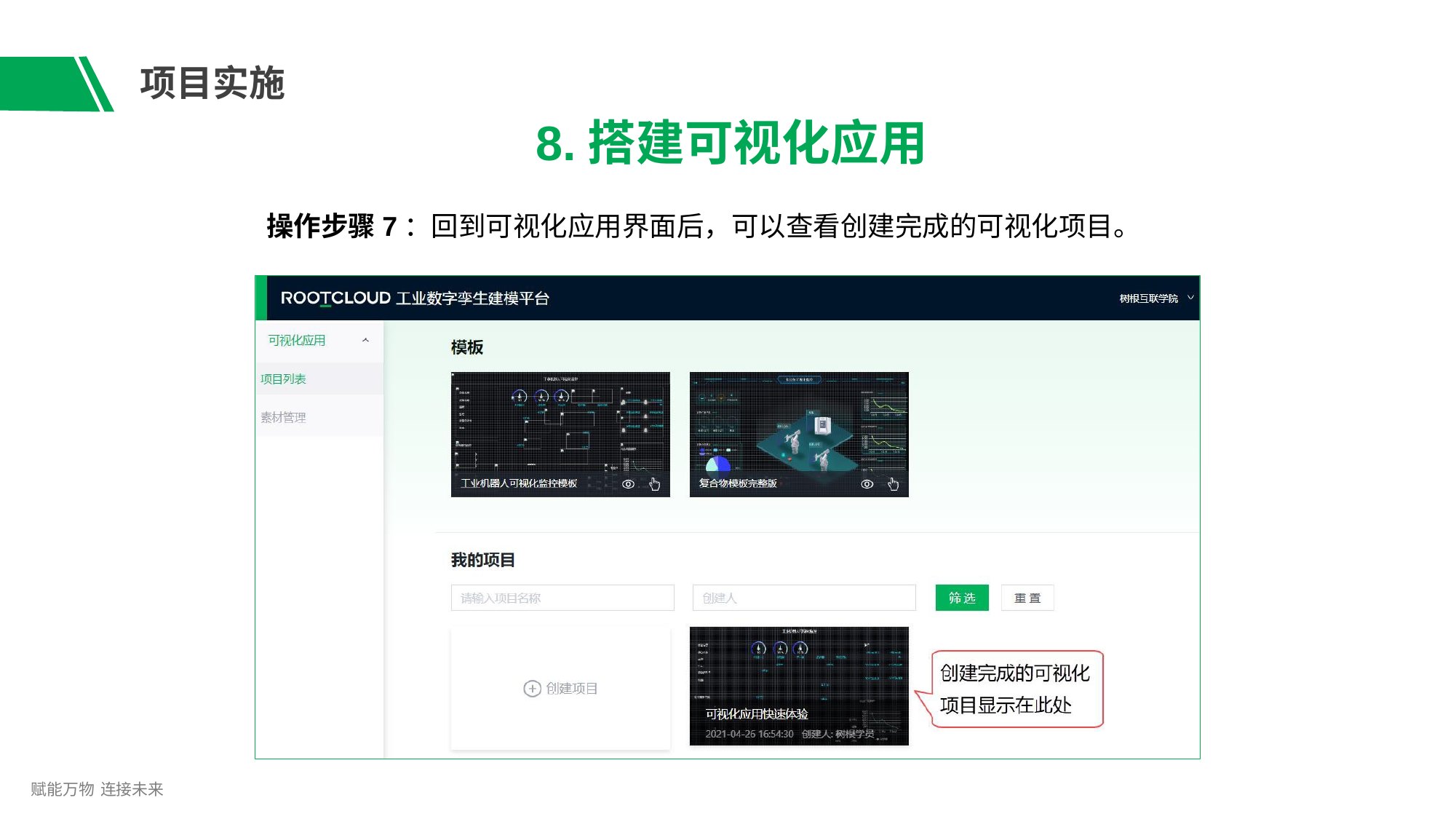

# 项目实施
8.搭建可视化应用
操作步骤7：回到可视化应用界面后，可以查看创建完成的可视化项目。

赋能万物 连接未来